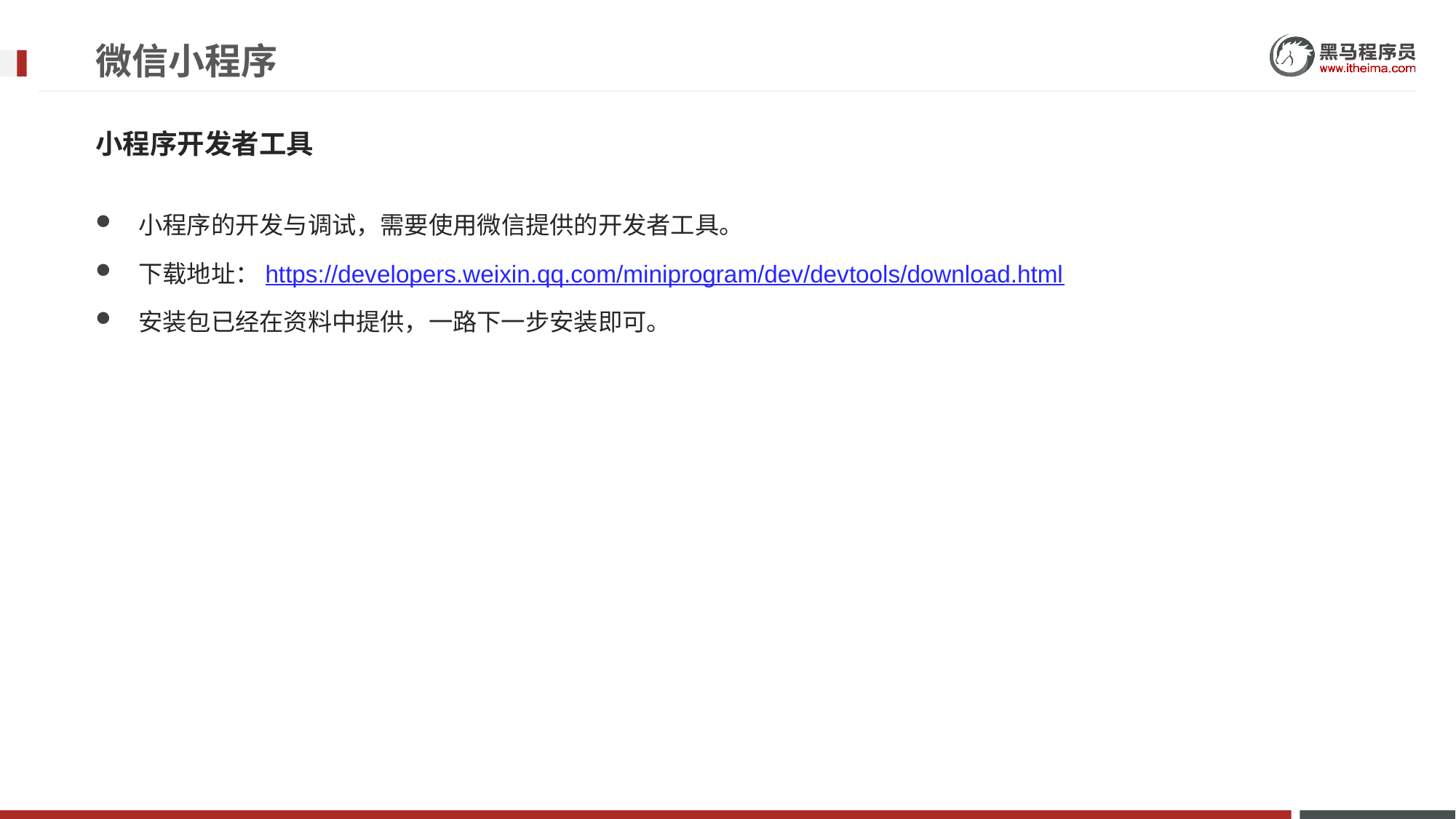

# 微信小程序
小程序开发者工具
小程序的开发与调试，需要使用微信提供的开发者工具。
下载地址：https://developers.weixin.qq.com/miniprogram/dev/devtools/download.html
安装包已经在资料中提供，一路下一步安装即可。